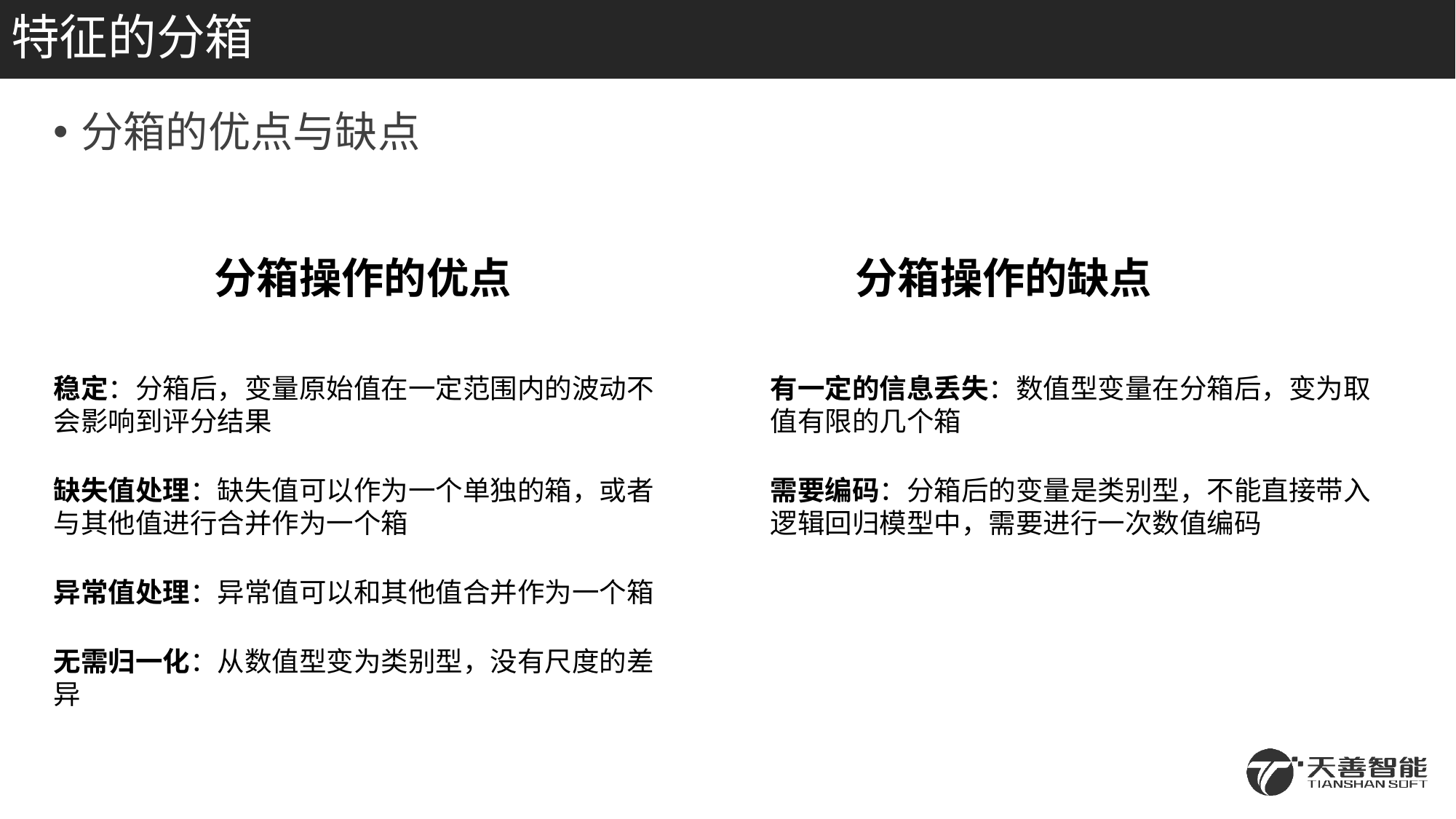

# 特征的分箱
分箱的优点与缺点

分箱操作的优点
分箱操作的缺点
稳定：分箱后，变量原始值在一定范围内的波动不会影响到评分结果
缺失值处理：缺失值可以作为一个单独的箱，或者与其他值进行合并作为一个箱
异常值处理：异常值可以和其他值合并作为一个箱
无需归一化：从数值型变为类别型，没有尺度的差异
有一定的信息丢失：数值型变量在分箱后，变为取值有限的几个箱
需要编码：分箱后的变量是类别型，不能直接带入逻辑回归模型中，需要进行一次数值编码